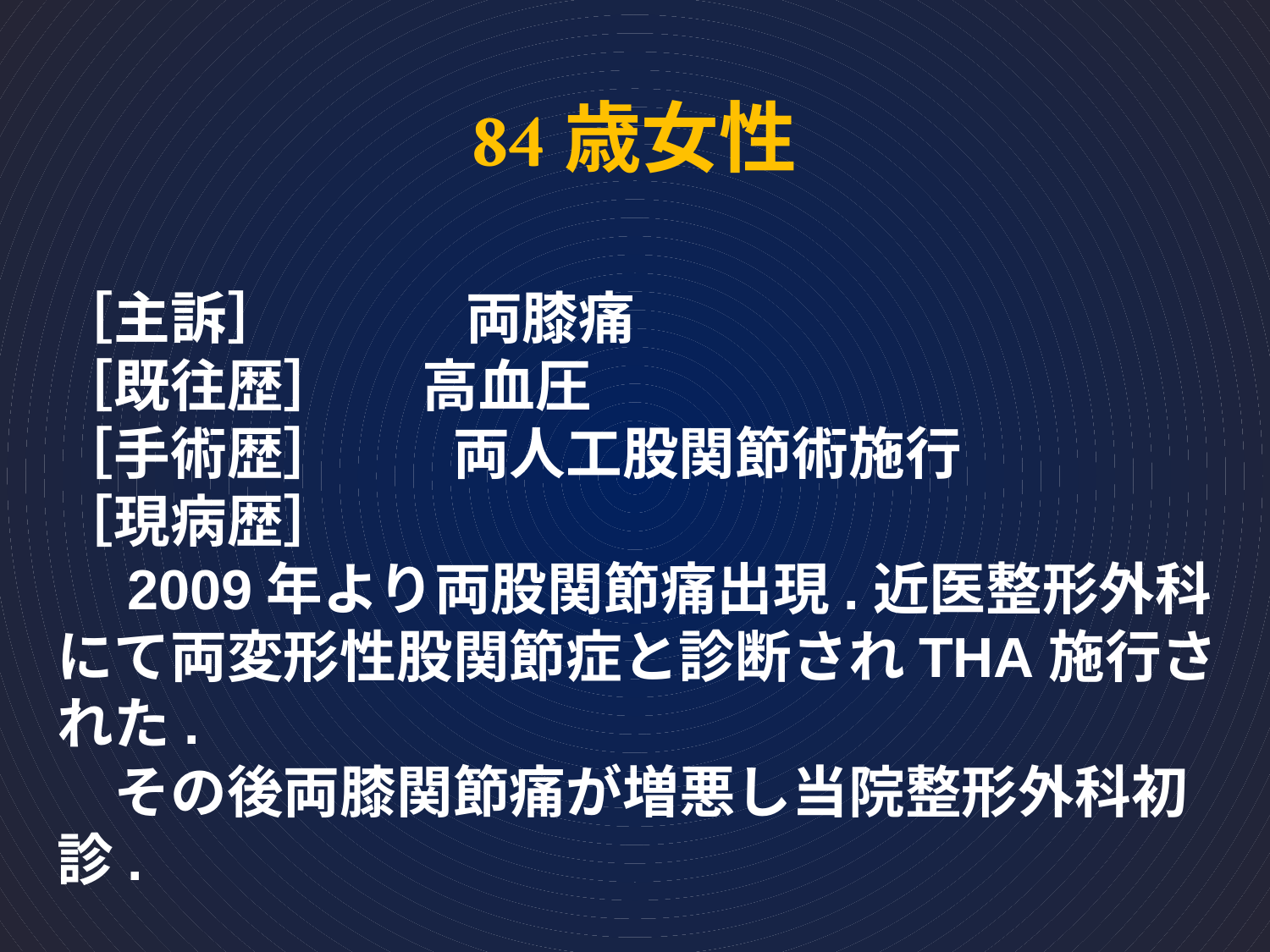

# 84歳女性
［主訴］　　　 両膝痛
［既往歴］　  高血圧
［手術歴］　　両人工股関節術施行
［現病歴］
　2009年より両股関節痛出現.近医整形外科にて両変形性股関節症と診断されTHA施行された.
　その後両膝関節痛が増悪し当院整形外科初診.